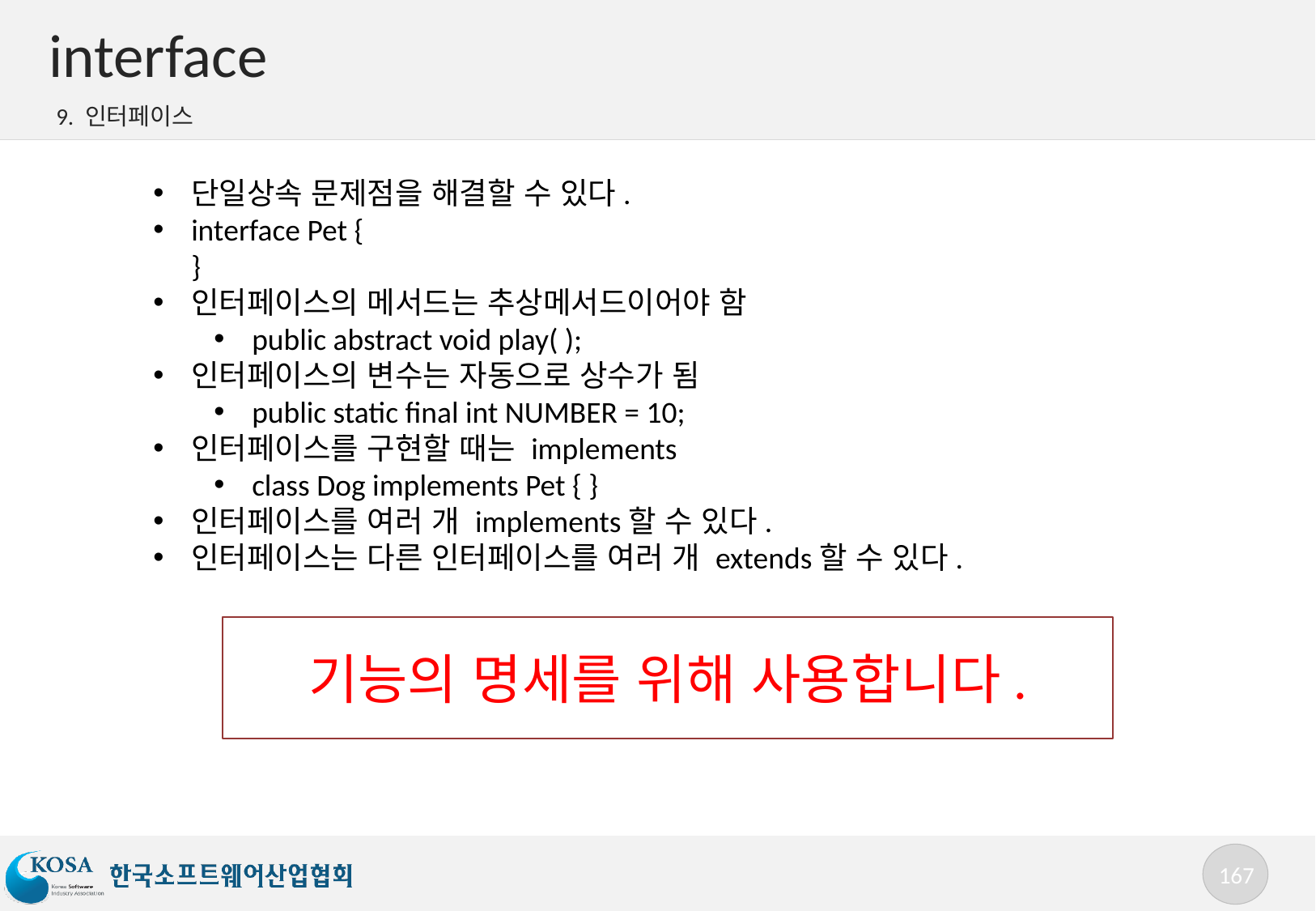

# interface
9. 인터페이스
단일상속 문제점을 해결할 수 있다.
interface Pet {
}
인터페이스의 메서드는 추상메서드이어야 함
public abstract void play( );
인터페이스의 변수는 자동으로 상수가 됨
public static final int NUMBER = 10;
인터페이스를 구현할 때는 implements
class Dog implements Pet { }
인터페이스를 여러 개 implements할 수 있다.
인터페이스는 다른 인터페이스를 여러 개 extends할 수 있다.
기능의 명세를 위해 사용합니다.